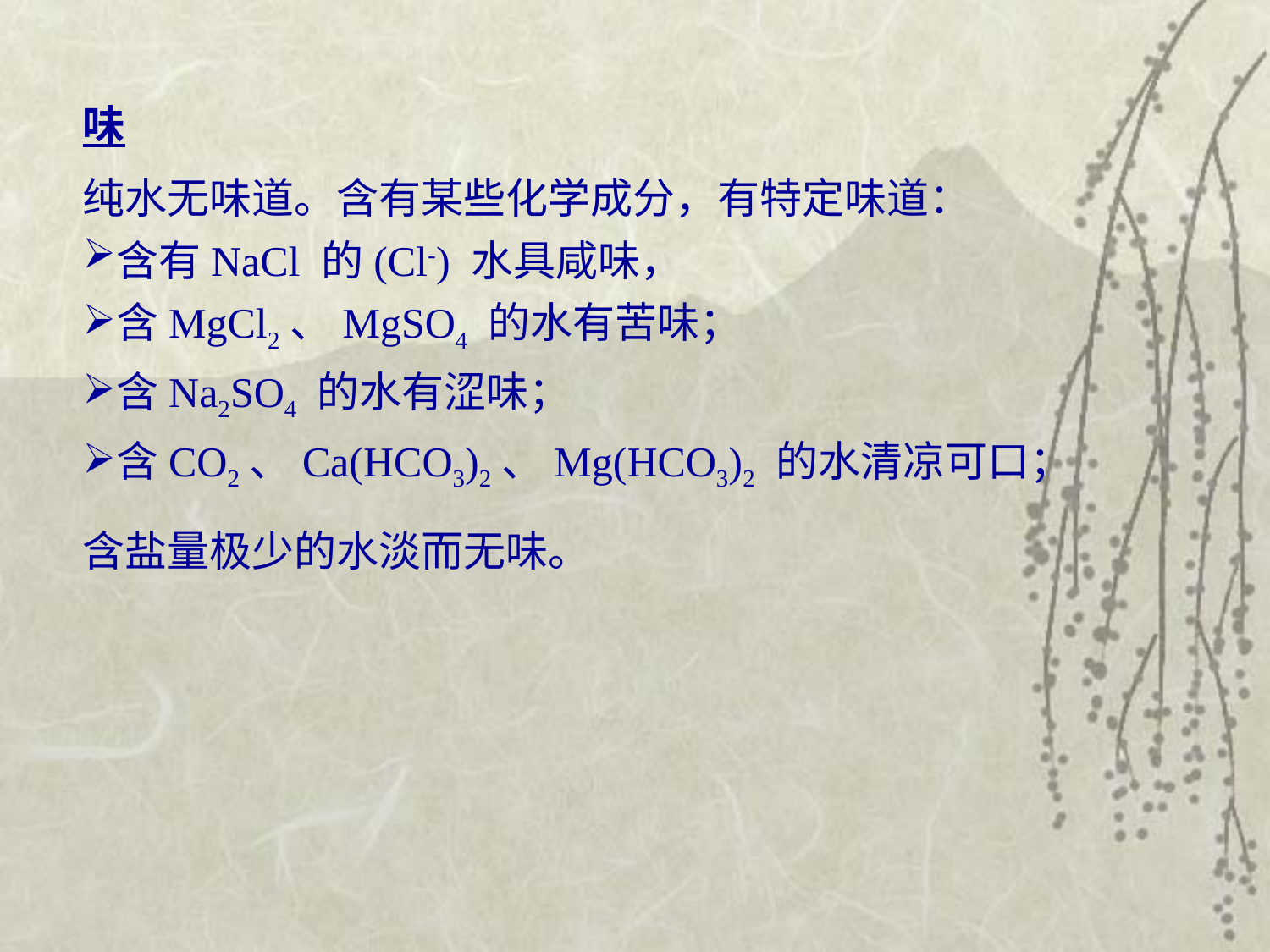

味
纯水无味道。含有某些化学成分，有特定味道：
含有NaCl 的(Cl-) 水具咸味，
含MgCl2、MgSO4 的水有苦味；
含Na2SO4 的水有涩味；
含CO2、Ca(HCO3)2、Mg(HCO3)2 的水清凉可口；
含盐量极少的水淡而无味。